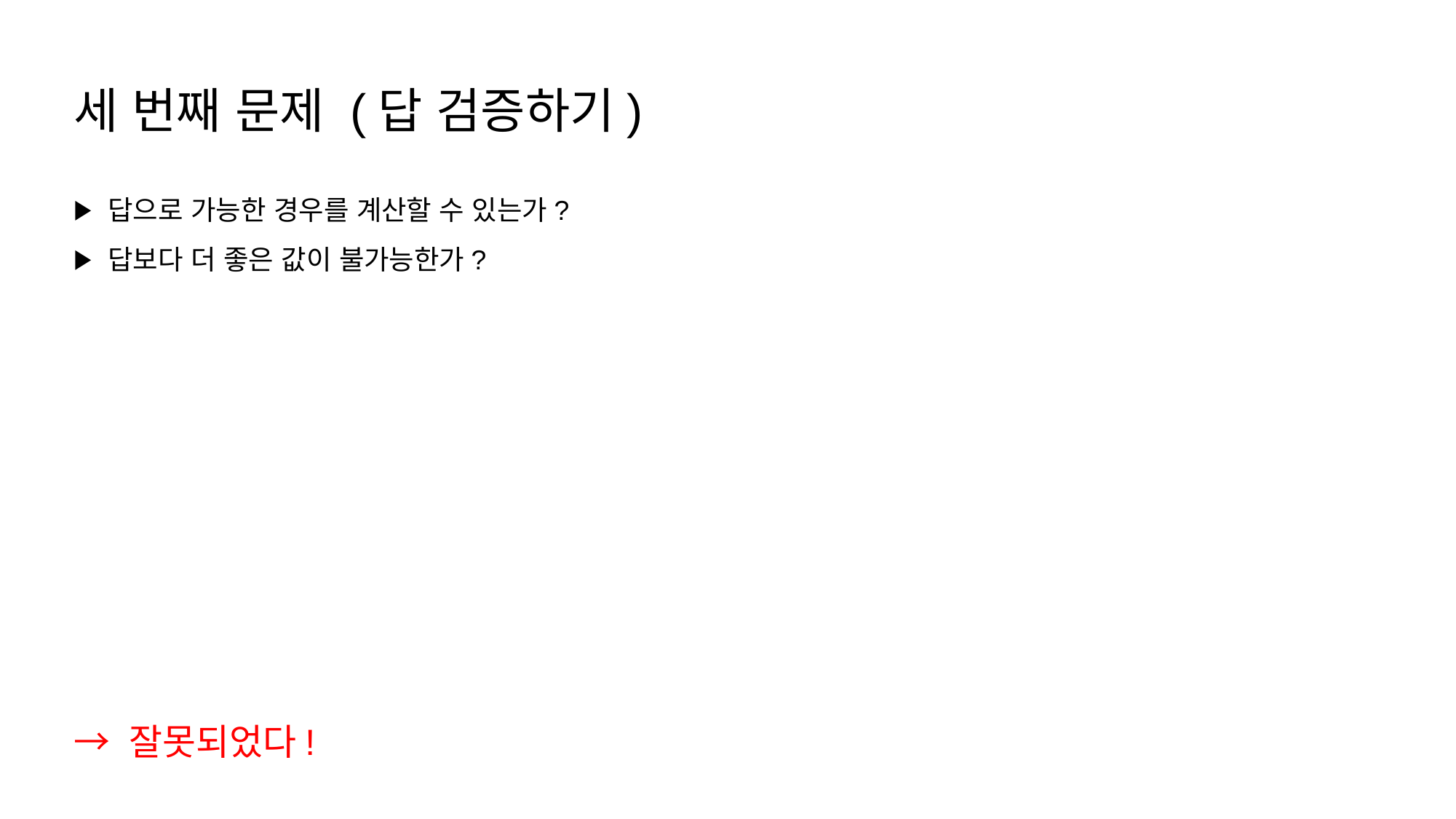

세 번째 문제 (답 검증하기)
답으로 가능한 경우를 계산할 수 있는가?
답보다 더 좋은 값이 불가능한가?
→ 잘못되었다!